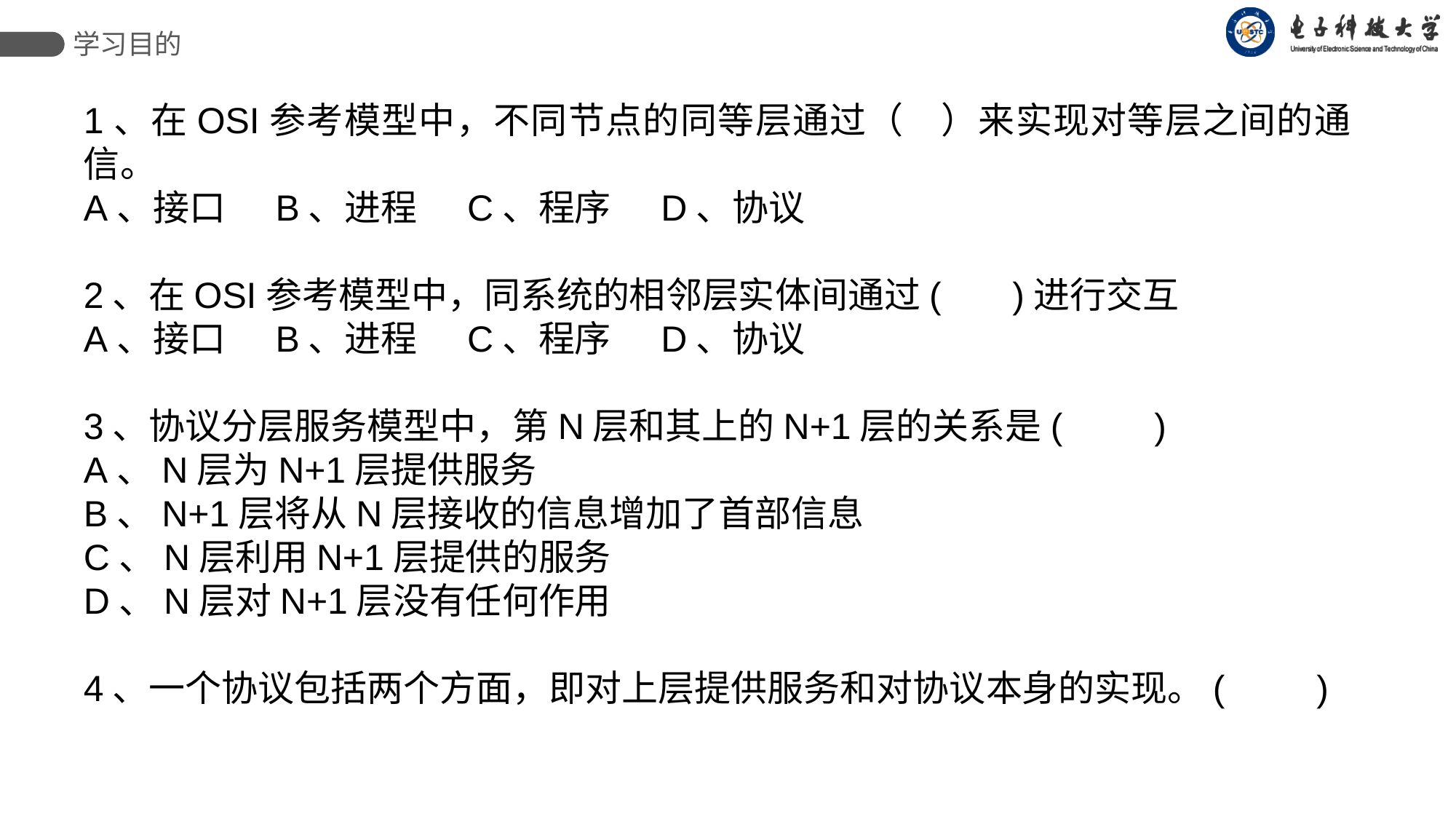

学习目的

1、在OSI参考模型中，不同节点的同等层通过（    ）来实现对等层之间的通信。
A、接口     B、进程     C、程序     D、协议

2、在OSI参考模型中，同系统的相邻层实体间通过(       )进行交互
A、接口     B、进程     C、程序     D、协议

3、协议分层服务模型中，第N层和其上的N+1层的关系是(         )
A、N层为N+1层提供服务
B、N+1层将从N层接收的信息增加了首部信息
C、N层利用N+1层提供的服务
D、N层对N+1层没有任何作用

4、一个协议包括两个方面，即对上层提供服务和对协议本身的实现。(         )